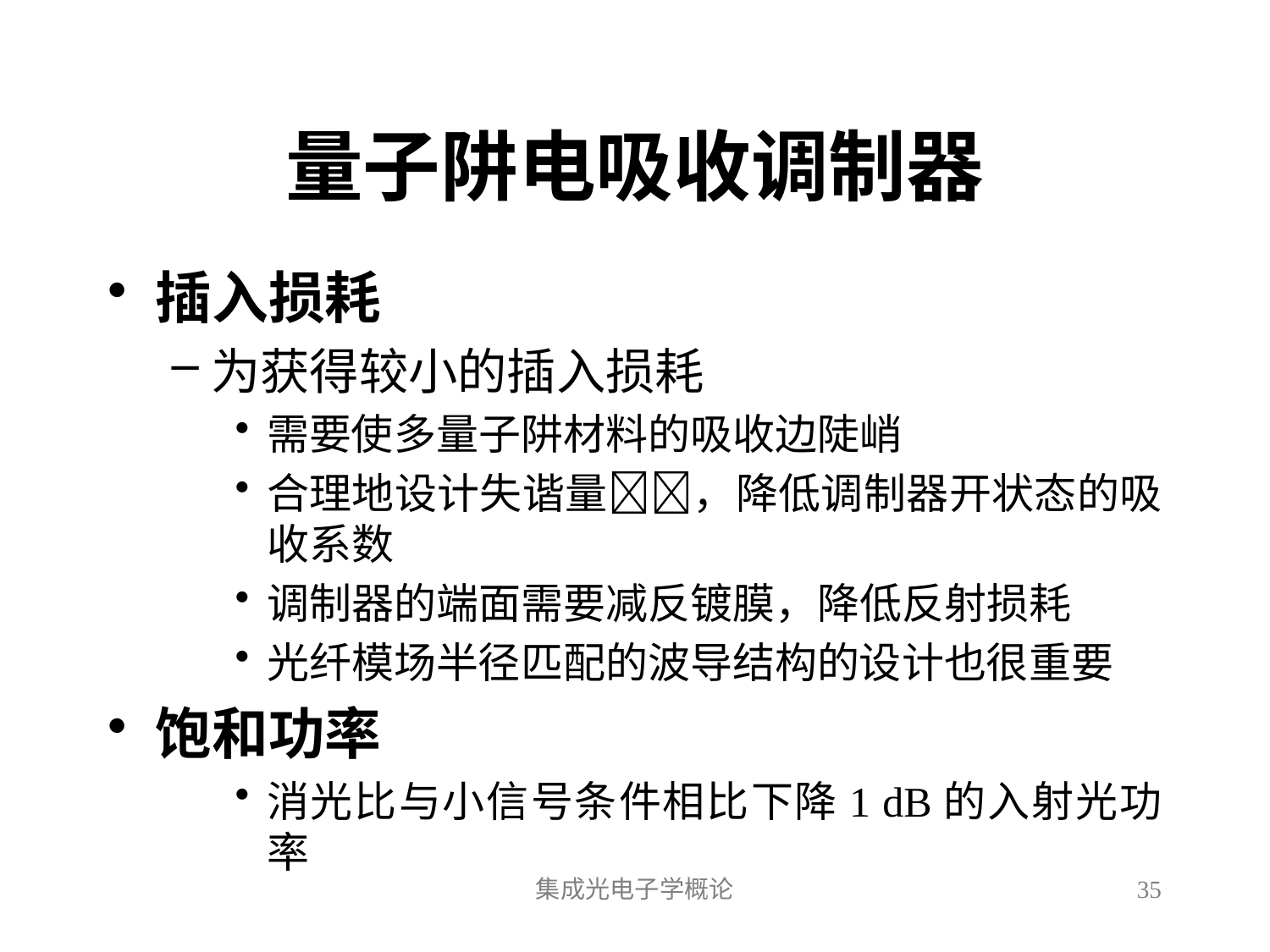

# 量子阱电吸收调制器
插入损耗
为获得较小的插入损耗
需要使多量子阱材料的吸收边陡峭
合理地设计失谐量Δλ，降低调制器开状态的吸收系数
调制器的端面需要减反镀膜，降低反射损耗
光纤模场半径匹配的波导结构的设计也很重要
饱和功率
消光比与小信号条件相比下降1 dB的入射光功率
集成光电子学概论
35